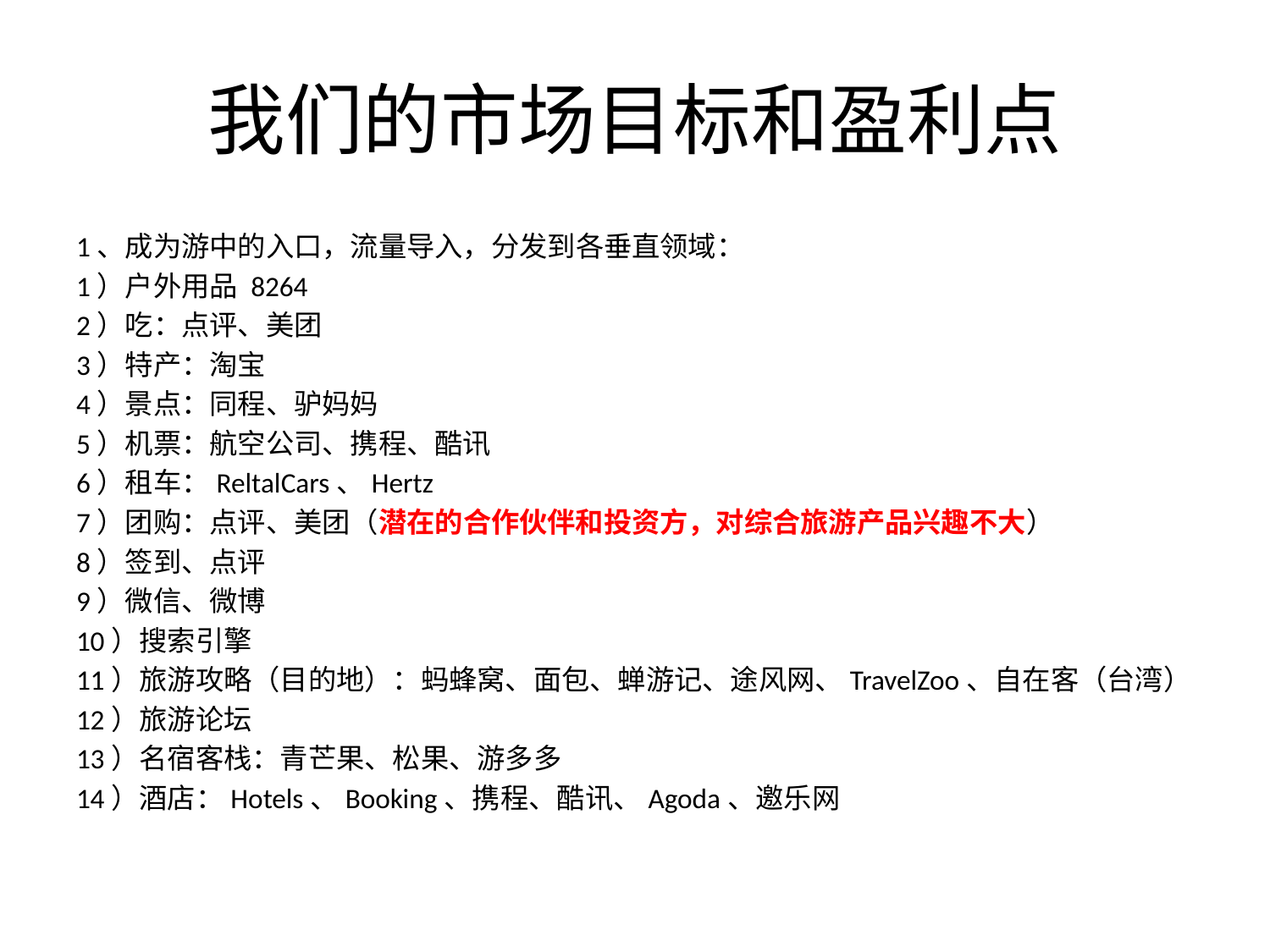

# 我们的市场目标和盈利点
1、成为游中的入口，流量导入，分发到各垂直领域：
1）户外用品 8264
2）吃：点评、美团
3）特产：淘宝
4）景点：同程、驴妈妈
5）机票：航空公司、携程、酷讯
6）租车：ReltalCars、Hertz
7）团购：点评、美团（潜在的合作伙伴和投资方，对综合旅游产品兴趣不大）
8）签到、点评
9）微信、微博
10）搜索引擎
11）旅游攻略（目的地）：蚂蜂窝、面包、蝉游记、途风网、TravelZoo、自在客（台湾）
12）旅游论坛
13）名宿客栈：青芒果、松果、游多多
14）酒店：Hotels、Booking、携程、酷讯、Agoda、邀乐网